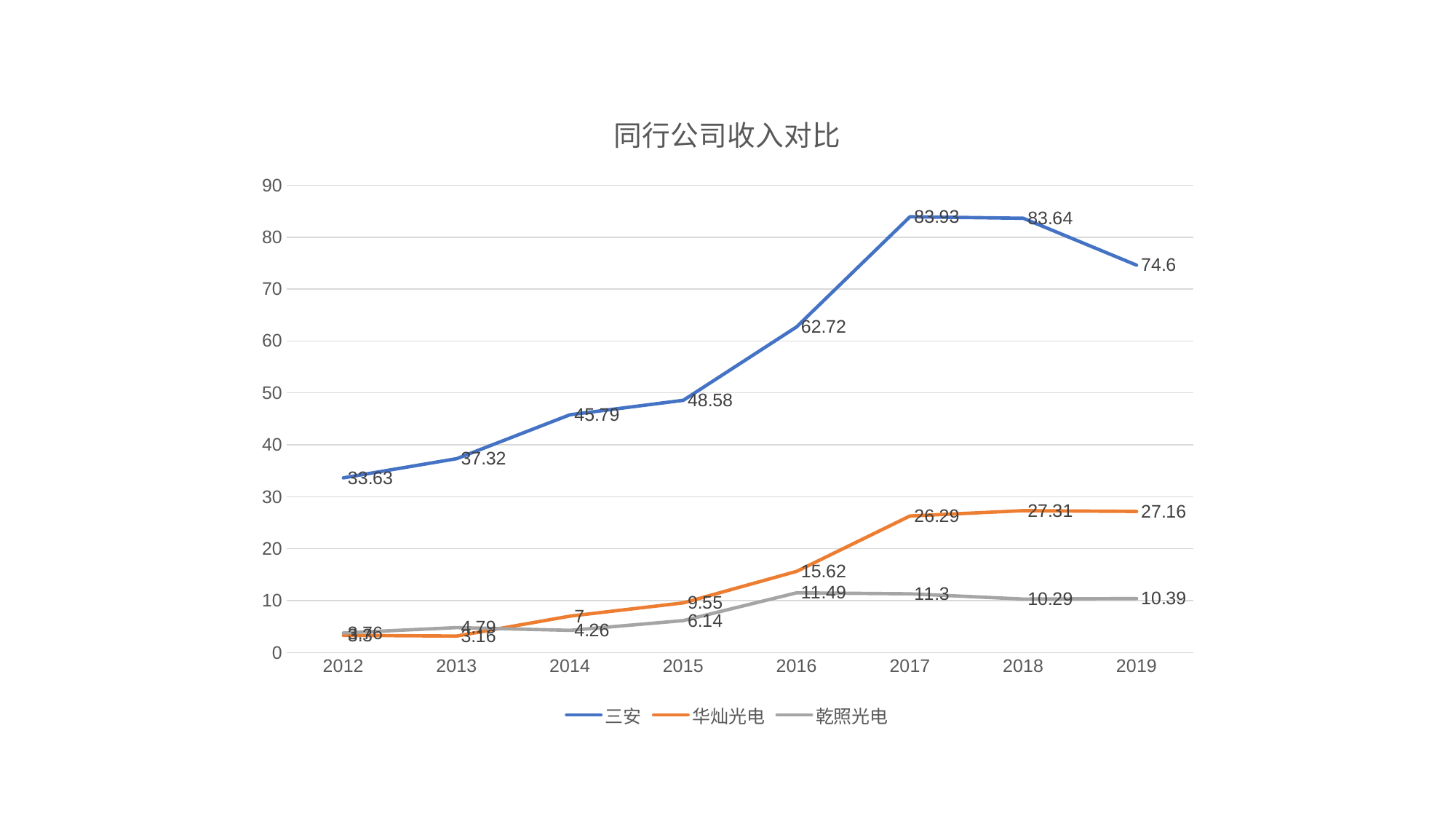

### Chart: 同行公司收入对比

| Category | 三安 | 华灿光电 | 乾照光电 |
|---|---|---|---|
| 2012 | 33.63 | 3.3 | 3.76 |
| 2013 | 37.32 | 3.16 | 4.79 |
| 2014 | 45.79 | 7.0 | 4.26 |
| 2015 | 48.58 | 9.55 | 6.14 |
| 2016 | 62.72 | 15.62 | 11.49 |
| 2017 | 83.93 | 26.29 | 11.3 |
| 2018 | 83.64 | 27.31 | 10.29 |
| 2019 | 74.6 | 27.16 | 10.39 |